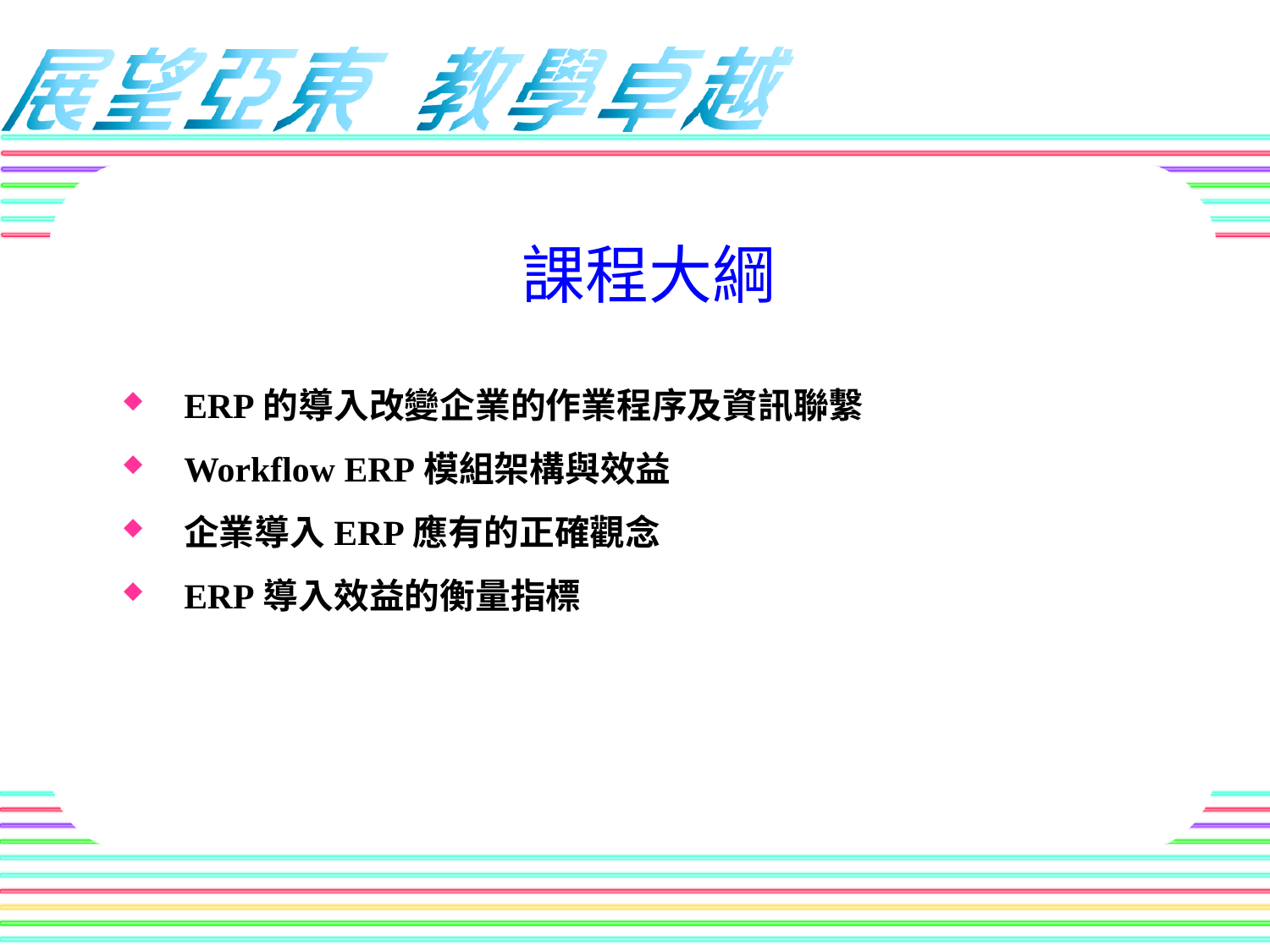

# 課程大綱
ERP的導入改變企業的作業程序及資訊聯繫
Workflow ERP模組架構與效益
企業導入ERP應有的正確觀念
ERP導入效益的衡量指標